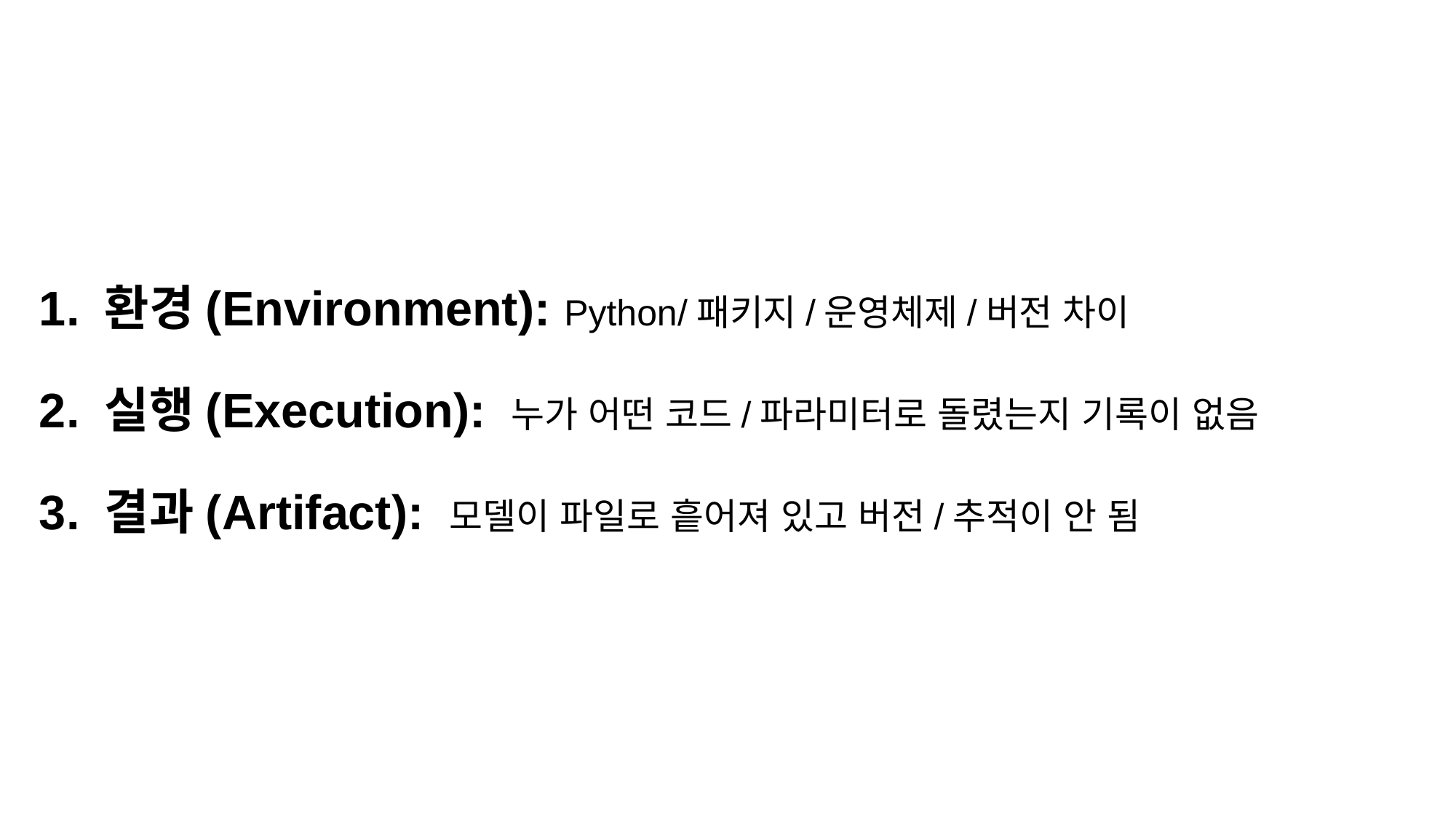

1. 환경(Environment): Python/패키지/운영체제/버전 차이

2. 실행(Execution): 누가 어떤 코드/파라미터로 돌렸는지 기록이 없음

3. 결과(Artifact): 모델이 파일로 흩어져 있고 버전/추적이 안 됨